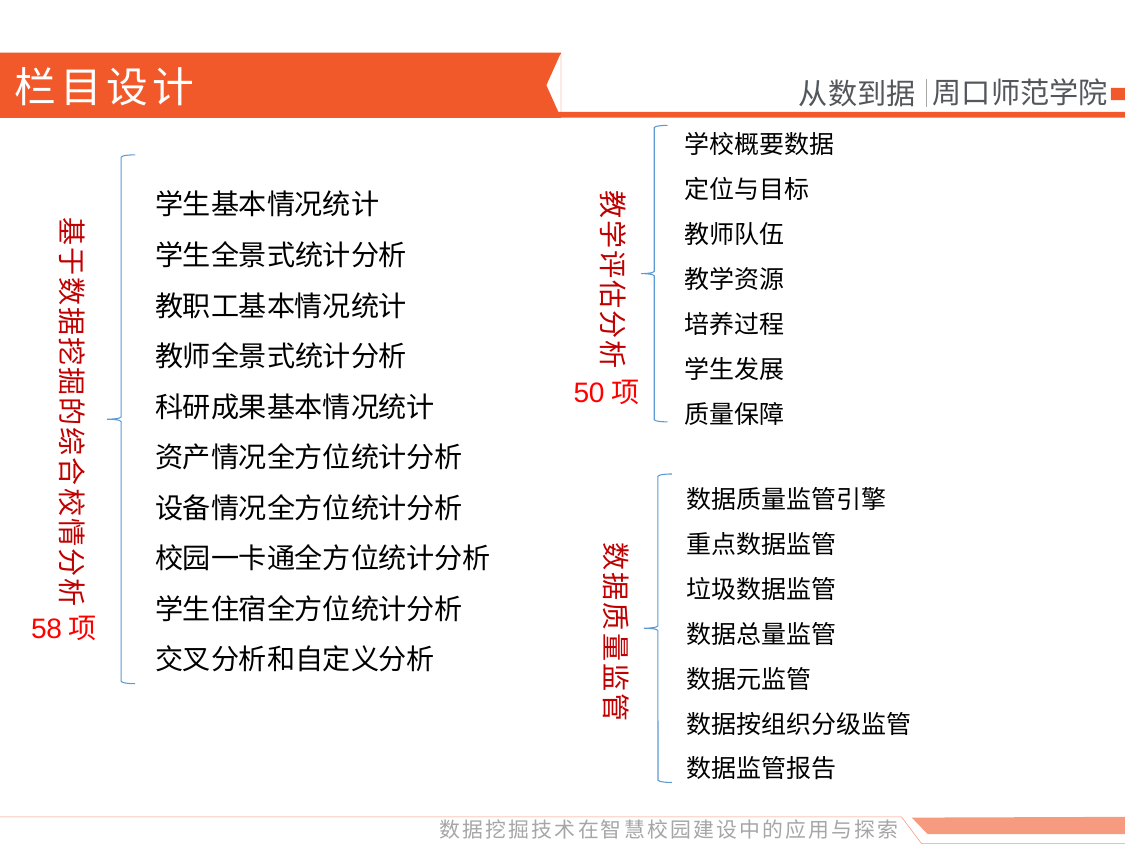

栏目设计
学校概要数据
定位与目标
教师队伍
教学资源
培养过程
学生发展
质量保障

教学评估分析

学生基本情况统计
学生全景式统计分析
教职工基本情况统计
教师全景式统计分析
科研成果基本情况统计
资产情况全方位统计分析
设备情况全方位统计分析
校园一卡通全方位统计分析
学生住宿全方位统计分析
交叉分析和自定义分析
基于数据挖掘的综合校情分析
50项
数据质量监管引擎
重点数据监管
垃圾数据监管
数据总量监管
数据元监管
数据按组织分级监管
数据监管报告

数据质量监管
58项